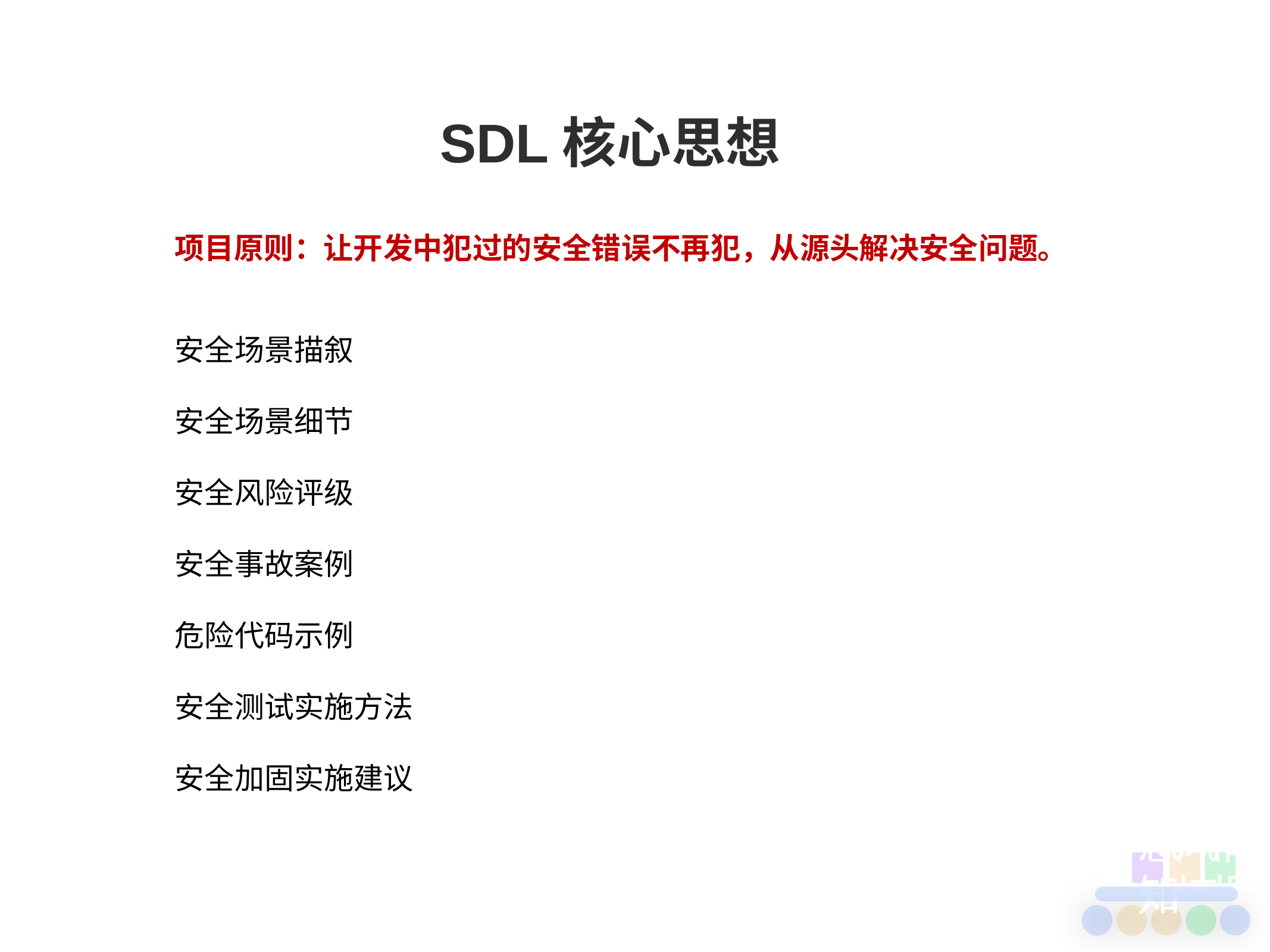

SDL核心思想
项目原则：让开发中犯过的安全错误不再犯，从源头解决安全问题。
安全场景描叙

安全场景细节

安全风险评级

安全事故案例

危险代码示例

安全测试实施方法

安全加固实施建议
感知
风控
情报